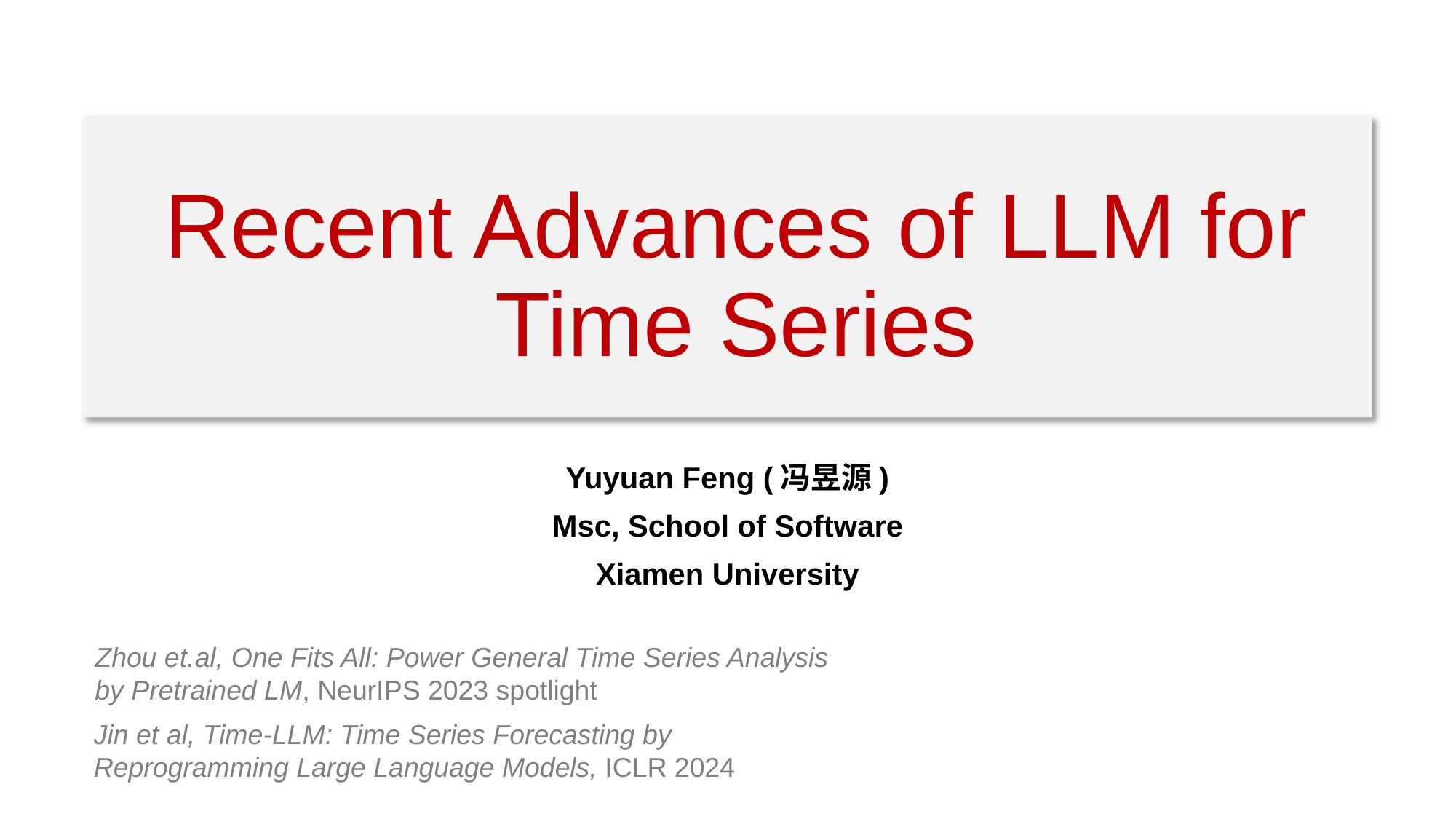

# Recent Advances of LLM for Time Series

Yuyuan Feng (冯昱源)
Msc, School of Software
Xiamen University
Zhou et.al, One Fits All: Power General Time Series Analysis by Pretrained LM, NeurIPS 2023 spotlight
Jin et al, Time-LLM: Time Series Forecasting by Reprogramming Large Language Models, ICLR 2024